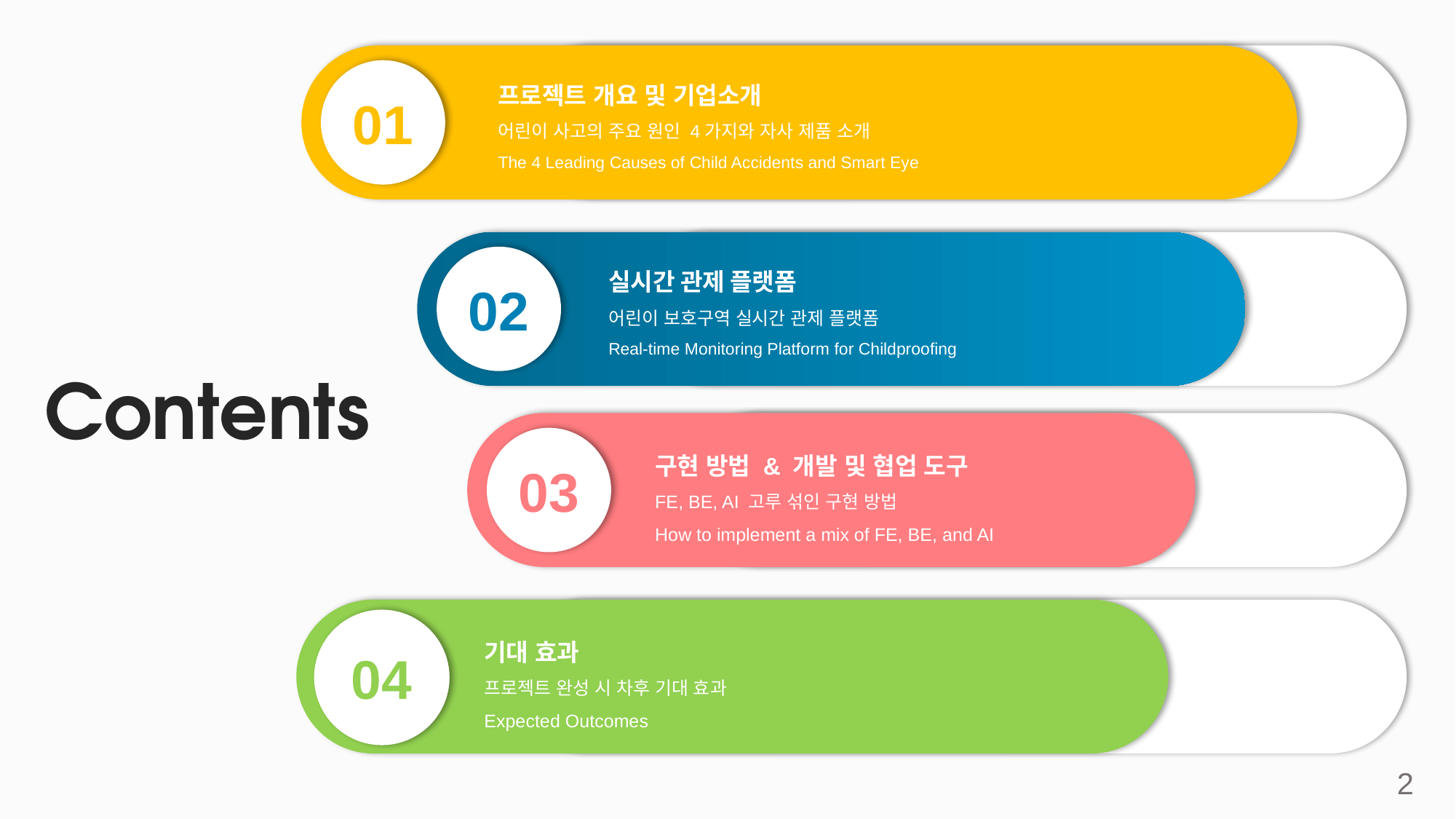

01
프로젝트 개요 및 기업소개
어린이 사고의 주요 원인 4가지와 자사 제품 소개
The 4 Leading Causes of Child Accidents and Smart Eye

02
실시간 관제 플랫폼
어린이 보호구역 실시간 관제 플랫폼
Real-time Monitoring Platform for Childproofing
Contents

03
구현 방법 & 개발 및 협업 도구
FE, BE, AI 고루 섞인 구현 방법
How to implement a mix of FE, BE, and AI

04
기대 효과
프로젝트 완성 시 차후 기대 효과
Expected Outcomes

2